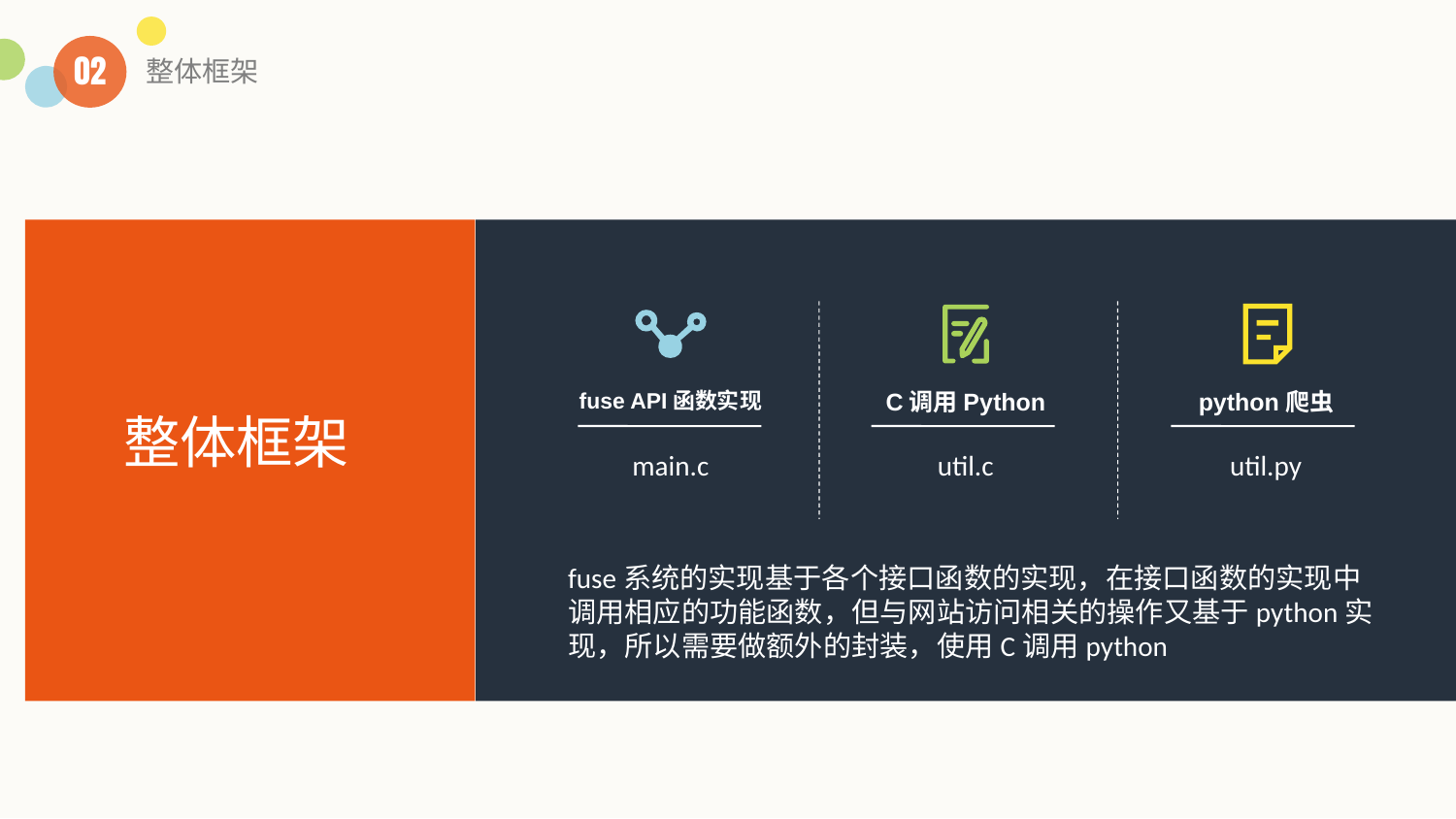

02
整体框架

fuse API函数实现
C调用Python
python爬虫
整体框架

main.c
util.c
util.py
fuse系统的实现基于各个接口函数的实现，在接口函数的实现中调用相应的功能函数，但与网站访问相关的操作又基于python实现，所以需要做额外的封装，使用C调用python